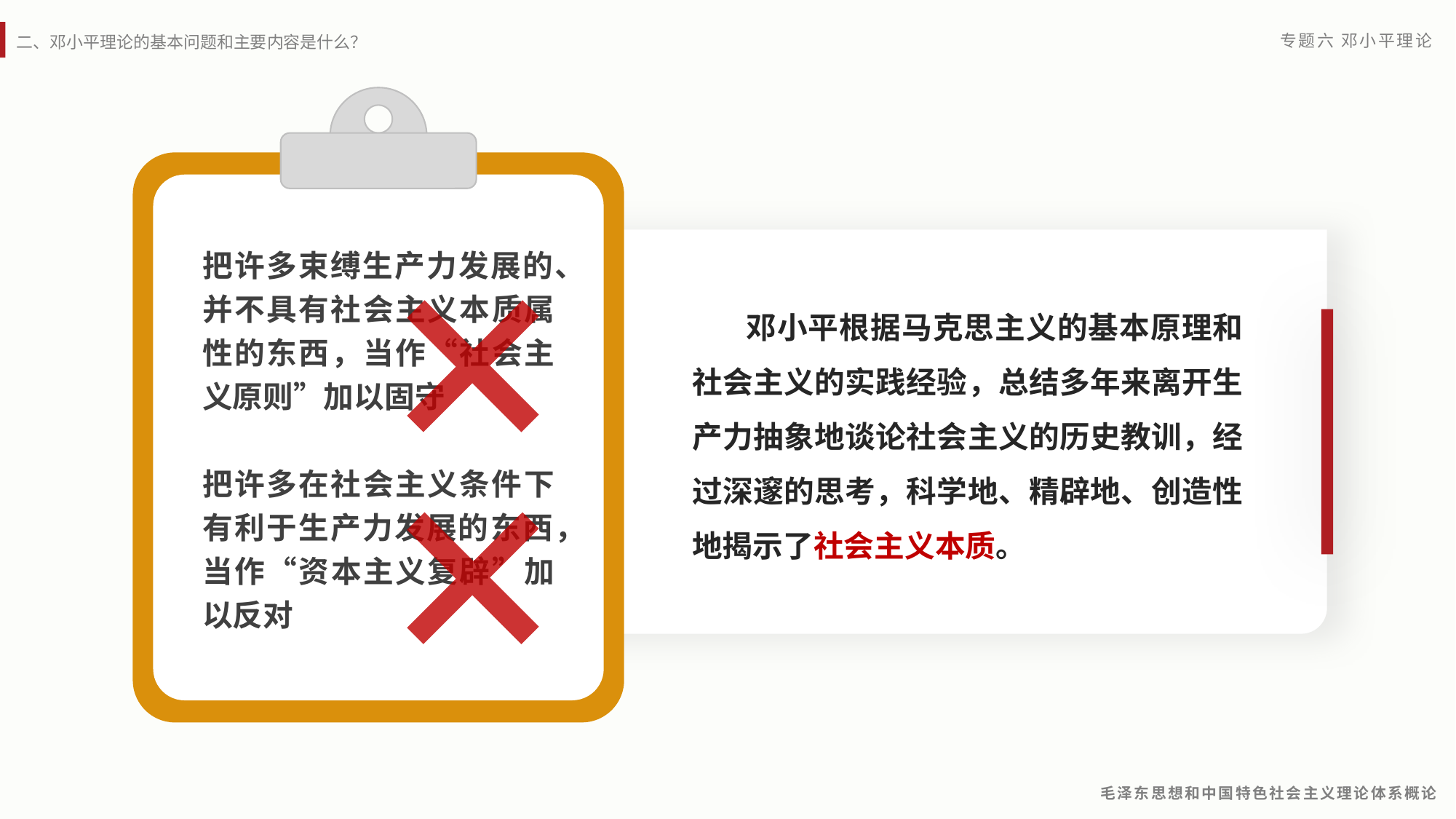

把许多束缚生产力发展的、并不具有社会主义本质属性的东西，当作“社会主义原则”加以固守

把许多在社会主义条件下有利于生产力发展的东西，当作“资本主义复辟”加以反对
      邓小平根据马克思主义的基本原理和社会主义的实践经验，总结多年来离开生产力抽象地谈论社会主义的历史教训，经过深邃的思考，科学地、精辟地、创造性地揭示了社会主义本质。